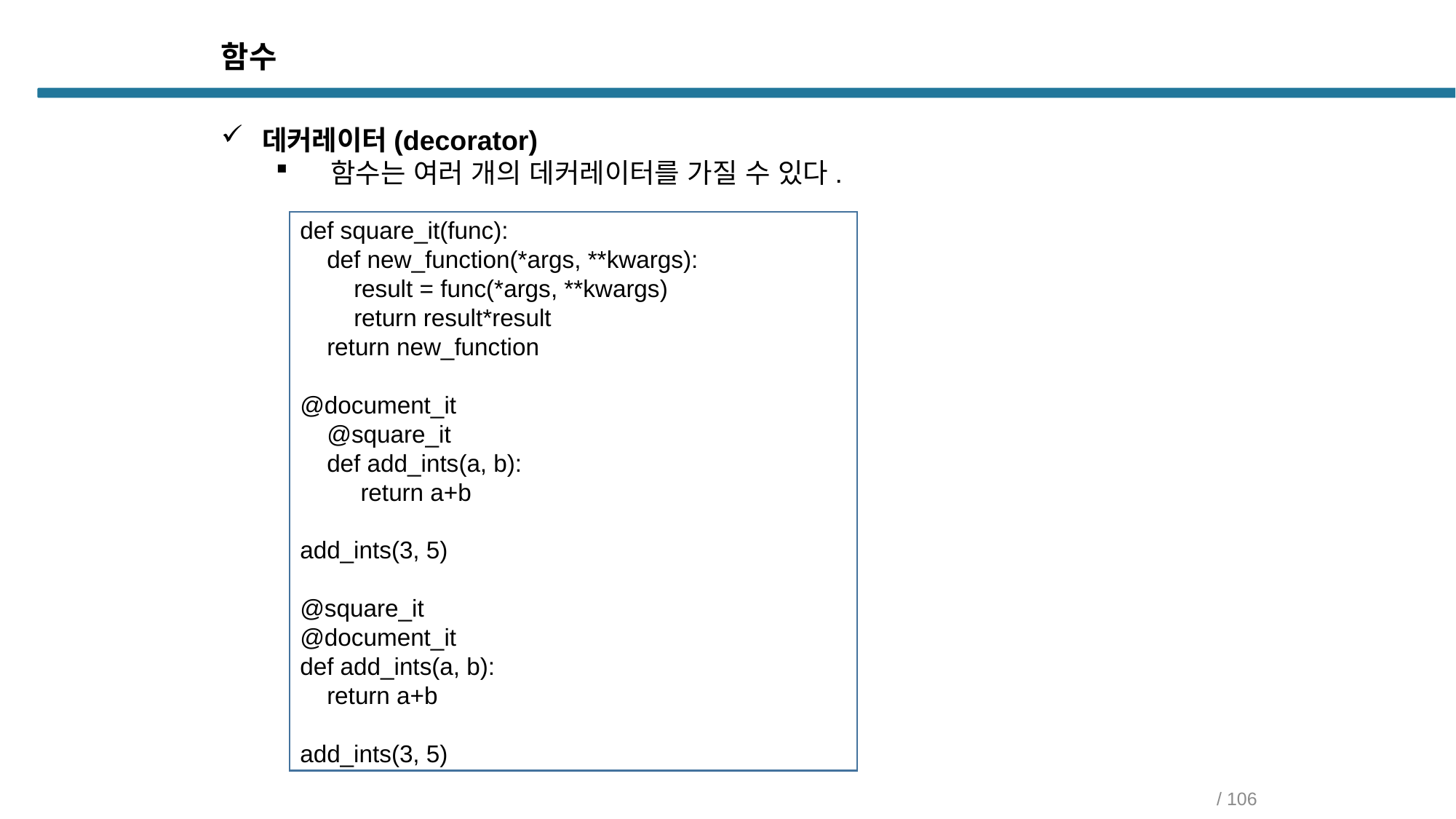

함수
데커레이터(decorator)
 함수는 여러 개의 데커레이터를 가질 수 있다.

def square_it(func):
    def new_function(*args, **kwargs):
        result = func(*args, **kwargs)
        return result*result
    return new_function

@document_it
    @square_it
    def add_ints(a, b):
         return a+b

add_ints(3, 5)

@square_it
@document_it
def add_ints(a, b):
    return a+b

add_ints(3, 5)
/ 106